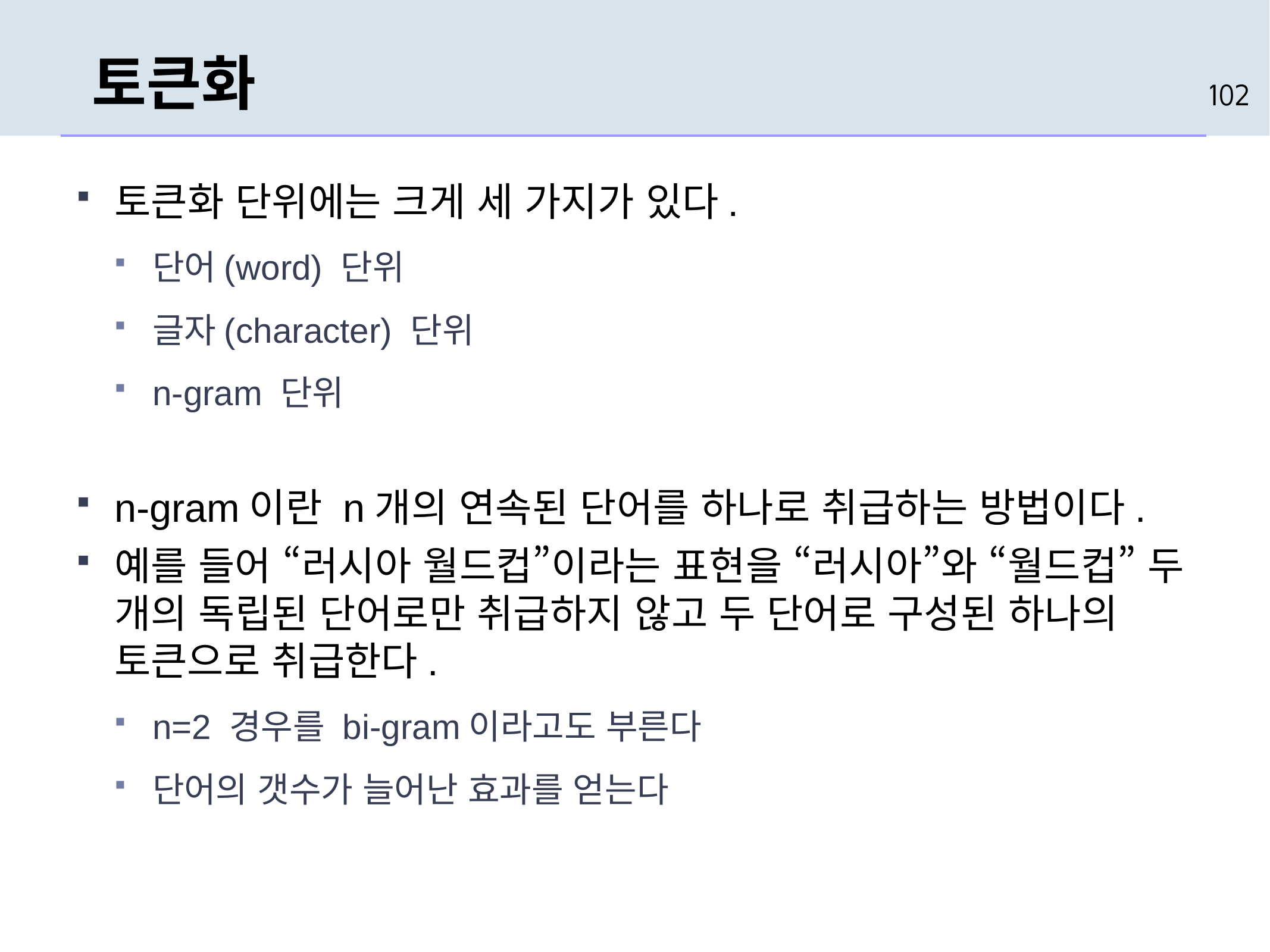

# 토큰화
102
토큰화 단위에는 크게 세 가지가 있다.
단어(word) 단위
글자(character) 단위
n-gram 단위

n-gram이란 n개의 연속된 단어를 하나로 취급하는 방법이다.
예를 들어 “러시아 월드컵”이라는 표현을 “러시아”와 “월드컵” 두 개의 독립된 단어로만 취급하지 않고 두 단어로 구성된 하나의 토큰으로 취급한다.
n=2 경우를 bi-gram이라고도 부른다
단어의 갯수가 늘어난 효과를 얻는다